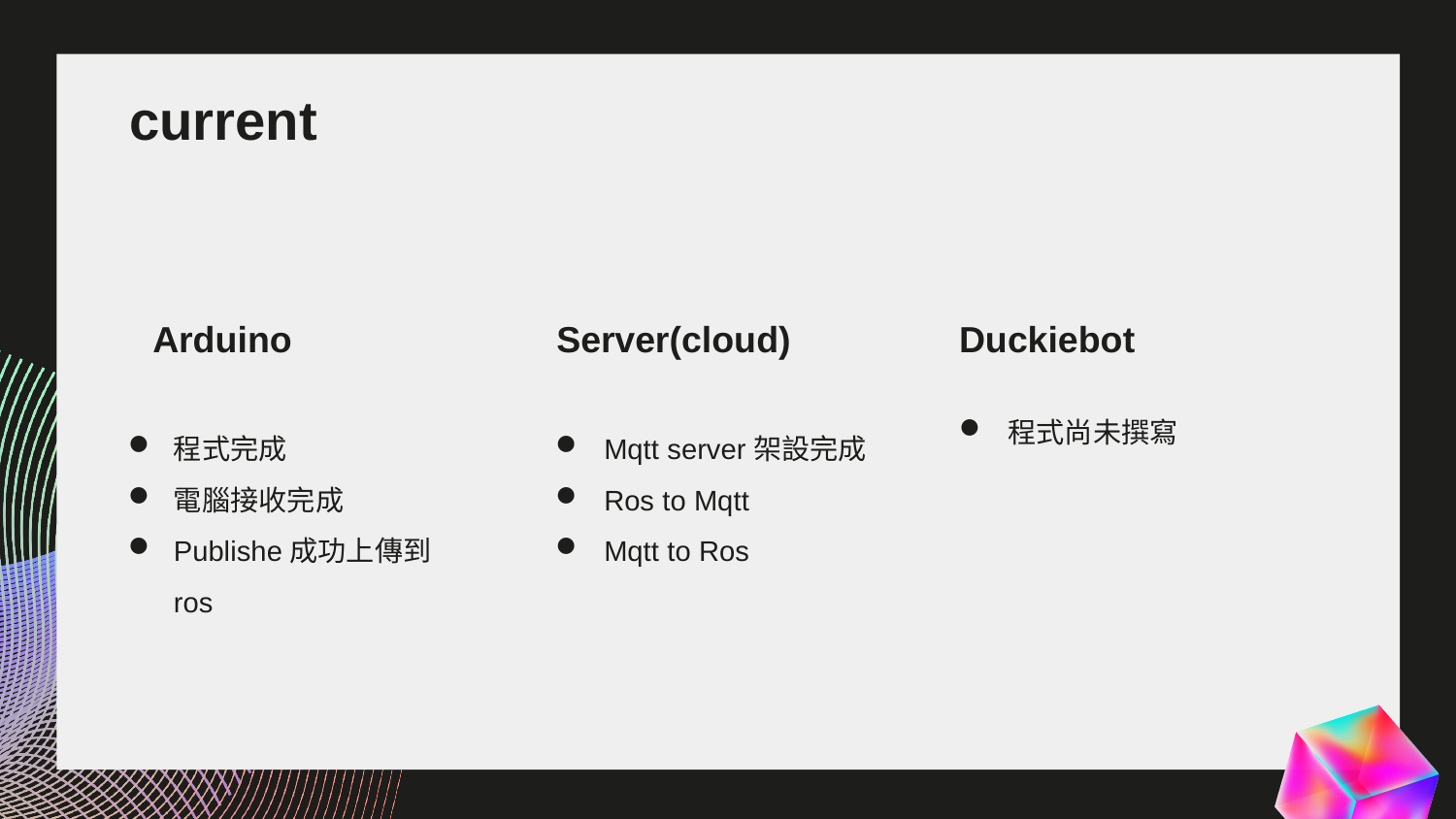

# current
Arduino
Server(cloud)
Duckiebot
程式完成
電腦接收完成
Publishe成功上傳到ros
Mqtt server架設完成
Ros to Mqtt
Mqtt to Ros
程式尚未撰寫